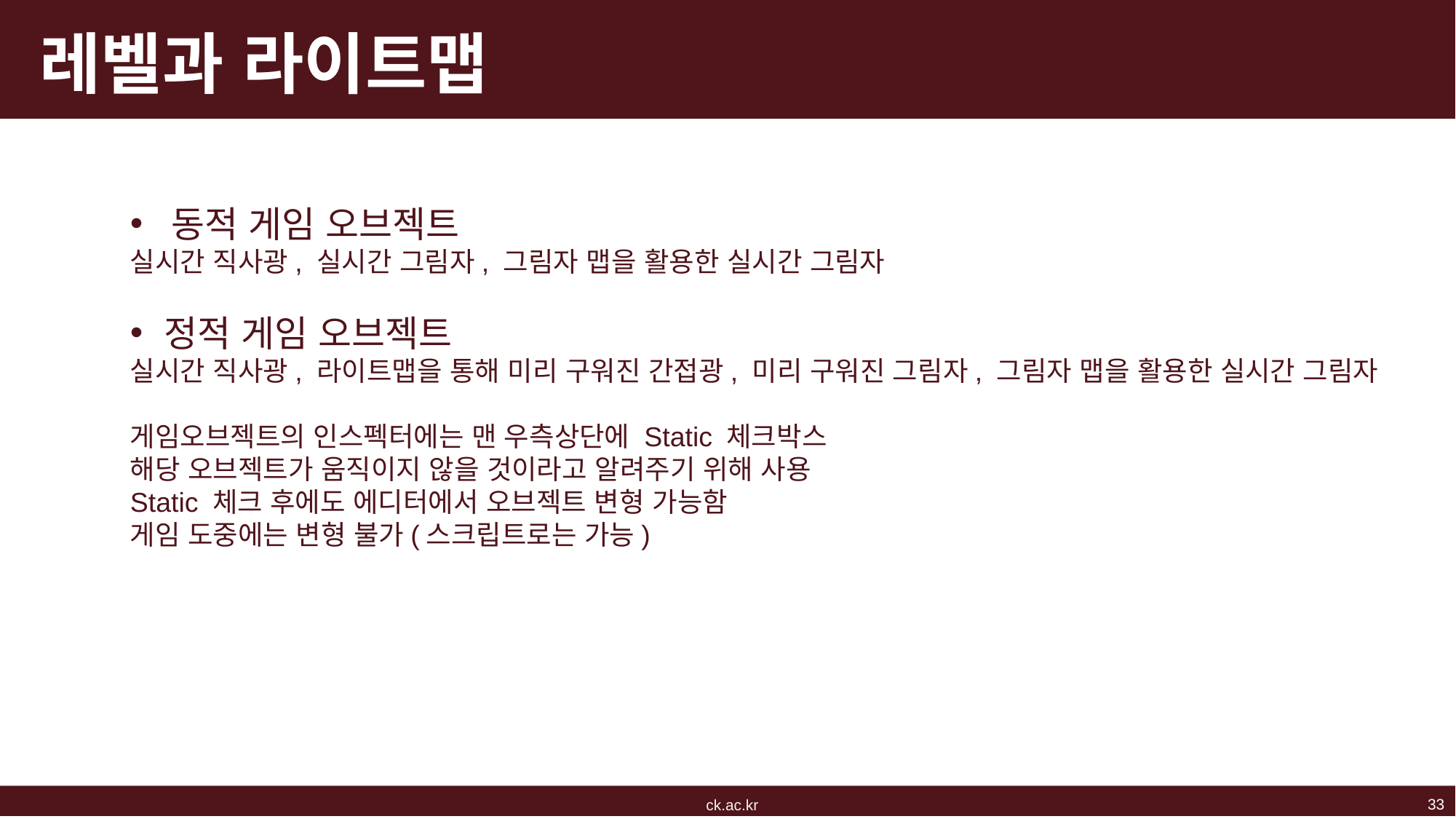

# 레벨과 라이트맵
동적 게임 오브젝트
실시간 직사광, 실시간 그림자, 그림자 맵을 활용한 실시간 그림자

정적 게임 오브젝트
실시간 직사광, 라이트맵을 통해 미리 구워진 간접광, 미리 구워진 그림자, 그림자 맵을 활용한 실시간 그림자

게임오브젝트의 인스펙터에는 맨 우측상단에 Static 체크박스
해당 오브젝트가 움직이지 않을 것이라고 알려주기 위해 사용
Static 체크 후에도 에디터에서 오브젝트 변형 가능함
게임 도중에는 변형 불가(스크립트로는 가능)
33
ck.ac.kr